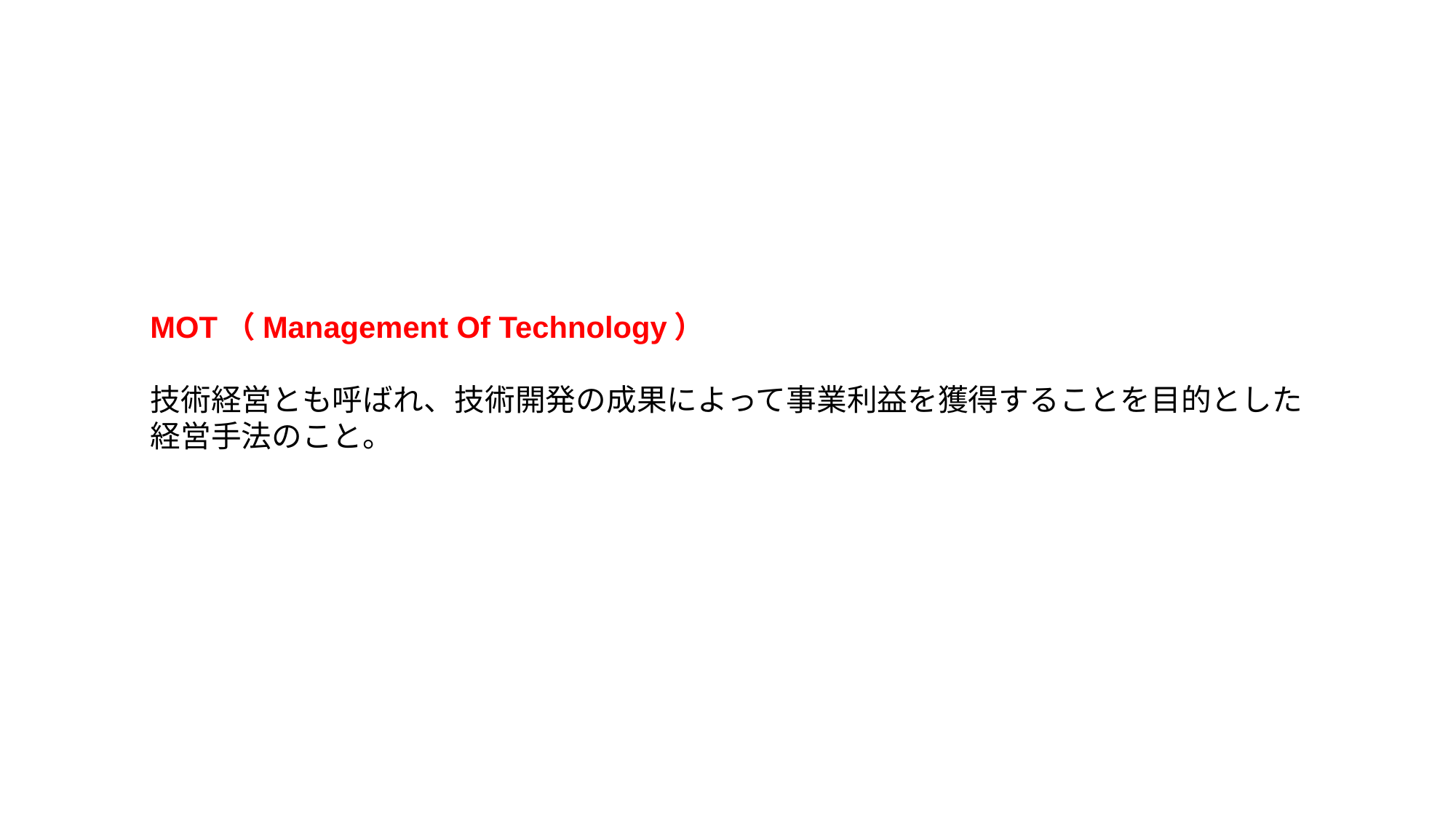

MOT（Management Of Technology）

技術経営とも呼ばれ、技術開発の成果によって事業利益を獲得することを目的とした経営手法のこと。